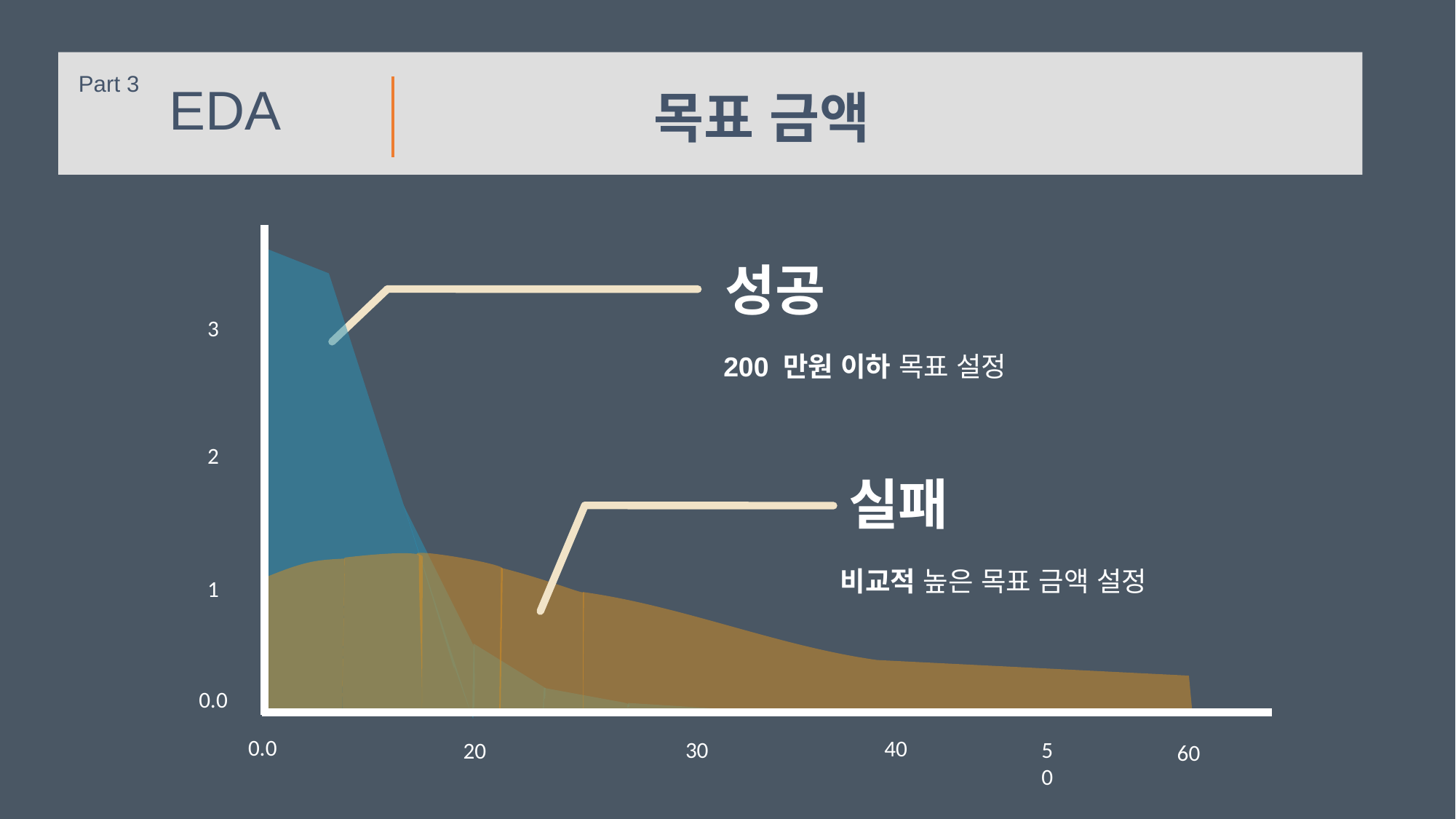

Part 3
  EDA
목표 금액

성공
3
200 만원 이하 목표 설정
2
실패

비교적 높은 목표 금액 설정
1
0.0
0.0
40
50
30
20
60